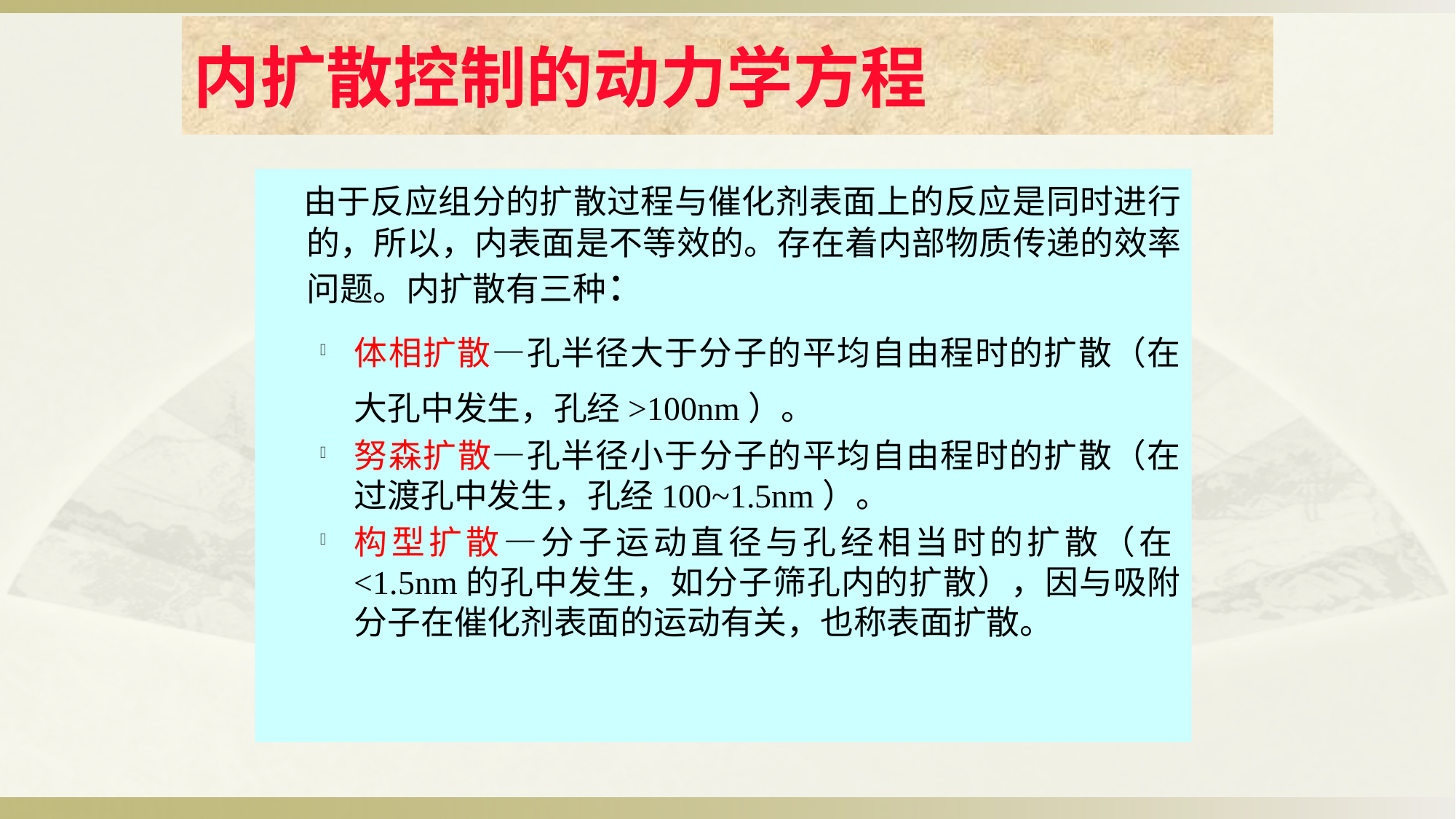

内扩散控制的动力学方程
   由于反应组分的扩散过程与催化剂表面上的反应是同时进行的，所以，内表面是不等效的。存在着内部物质传递的效率问题。内扩散有三种：
体相扩散—孔半径大于分子的平均自由程时的扩散（在大孔中发生，孔经>100nm）。
努森扩散—孔半径小于分子的平均自由程时的扩散（在过渡孔中发生，孔经100~1.5nm）。
构型扩散—分子运动直径与孔经相当时的扩散（在<1.5nm的孔中发生，如分子筛孔内的扩散），因与吸附分子在催化剂表面的运动有关，也称表面扩散。